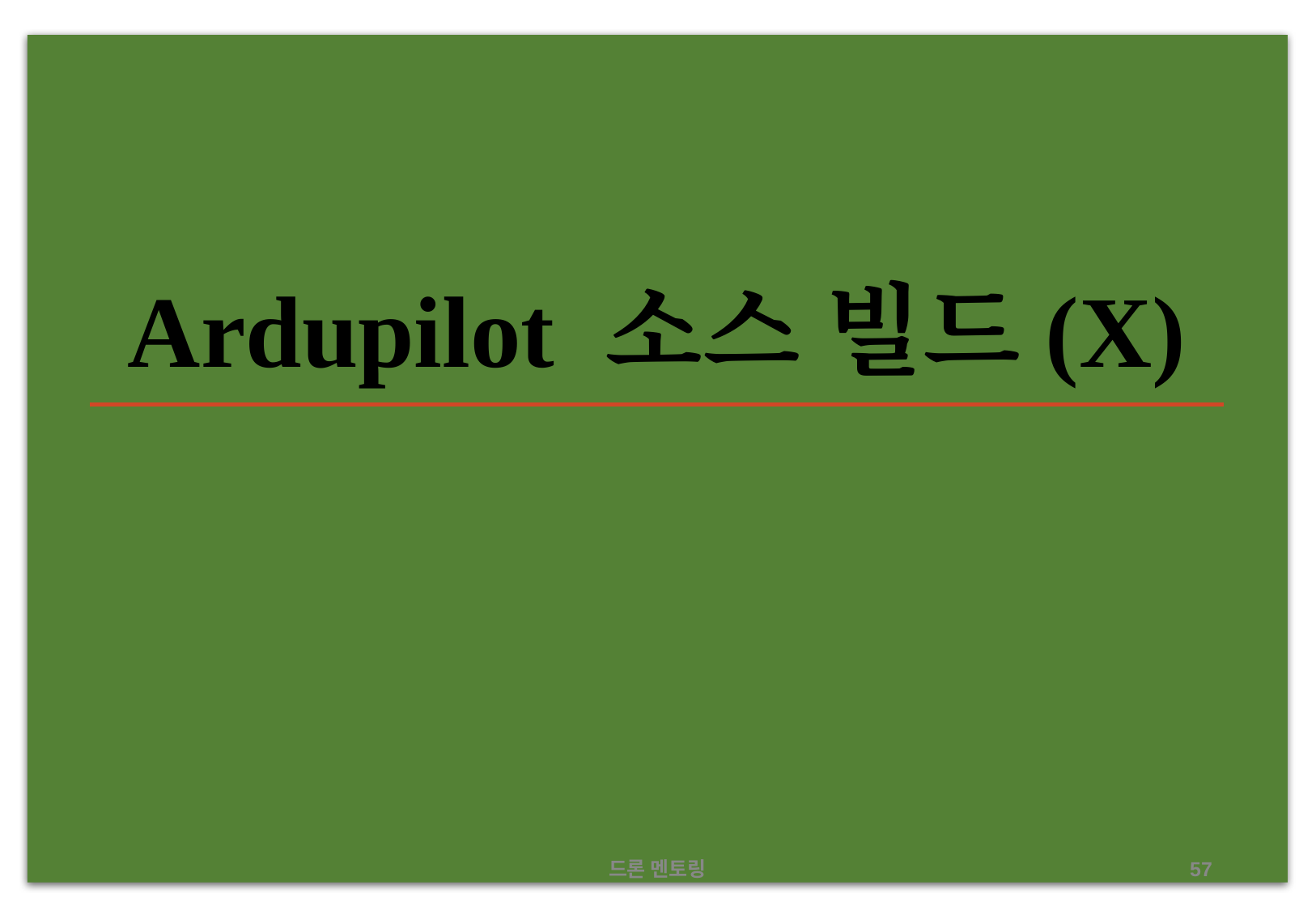

# Ardupilot 소스 빌드(X)

드론 멘토링
57